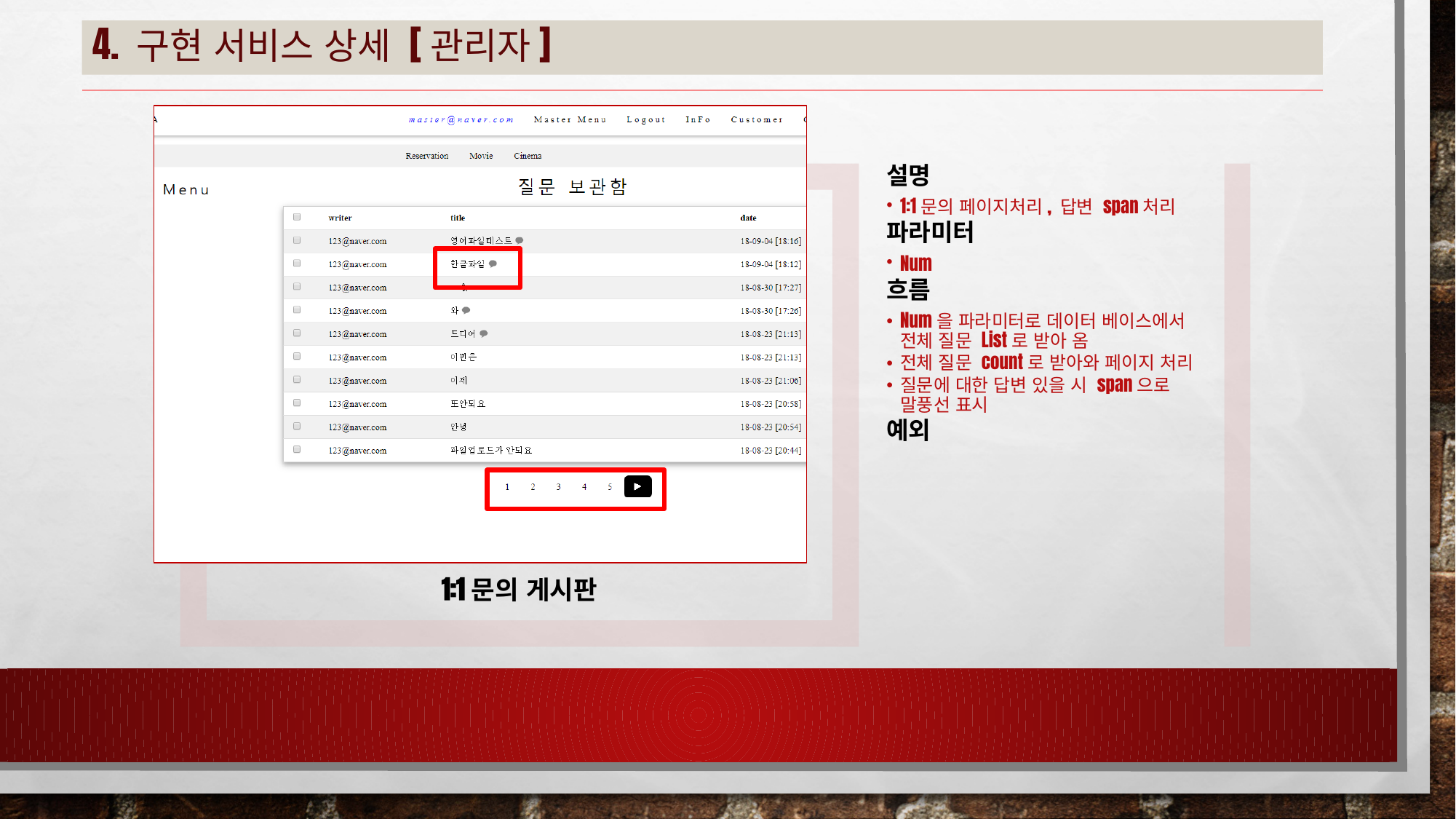

# 4. 구현 서비스 상세 [관리자]
1:1문의 게시판
설명
1:1문의 페이지처리, 답변 span처리
파라미터
Num
흐름
Num을 파라미터로 데이터 베이스에서 전체 질문 List로 받아 옴
전체 질문 count로 받아와 페이지 처리
질문에 대한 답변 있을 시 span으로 말풍선 표시
예외